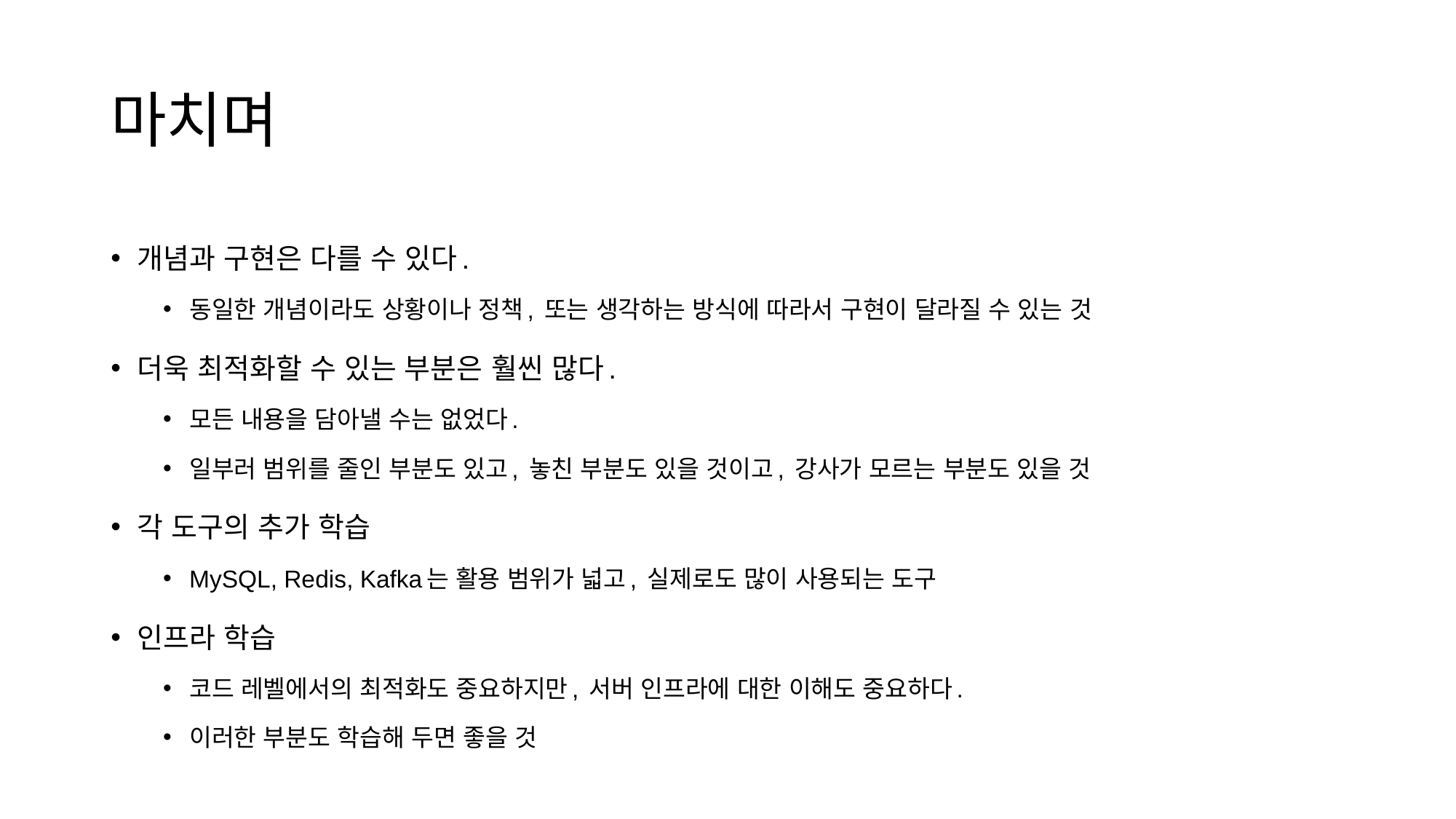

# 마치며
개념과 구현은 다를 수 있다.
동일한 개념이라도 상황이나 정책, 또는 생각하는 방식에 따라서 구현이 달라질 수 있는 것
더욱 최적화할 수 있는 부분은 훨씬 많다.
모든 내용을 담아낼 수는 없었다.
일부러 범위를 줄인 부분도 있고, 놓친 부분도 있을 것이고, 강사가 모르는 부분도 있을 것
각 도구의 추가 학습
MySQL, Redis, Kafka는 활용 범위가 넓고, 실제로도 많이 사용되는 도구
인프라 학습
코드 레벨에서의 최적화도 중요하지만, 서버 인프라에 대한 이해도 중요하다.
이러한 부분도 학습해 두면 좋을 것